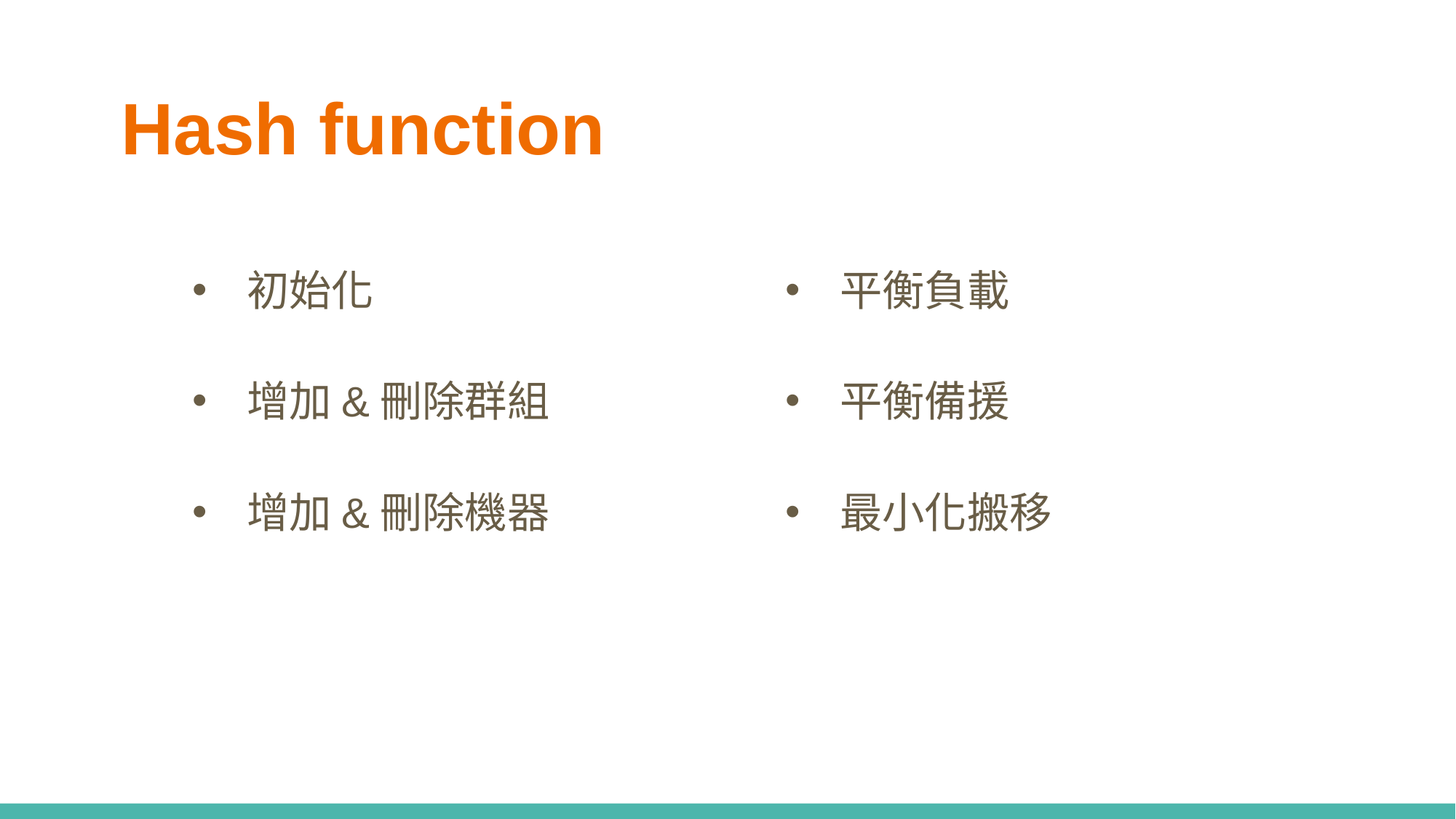

# Hash function
初始化
增加&刪除群組
增加&刪除機器
平衡負載
平衡備援
最小化搬移